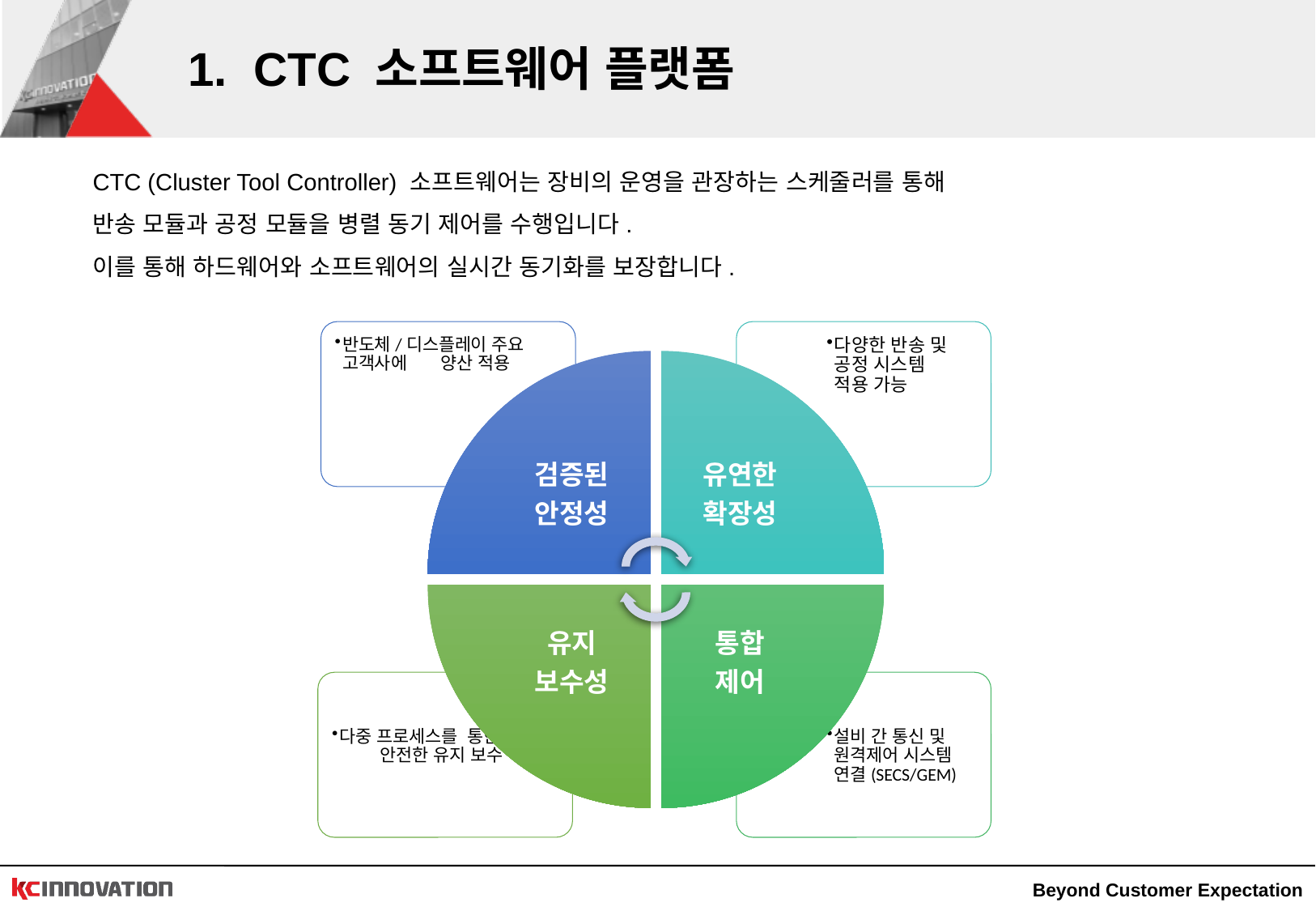

1.  CTC 소프트웨어 플랫폼
CTC (Cluster Tool Controller) 소프트웨어는 장비의 운영을 관장하는 스케줄러를 통해
반송 모듈과 공정 모듈을 병렬 동기 제어를 수행입니다.
이를 통해 하드웨어와 소프트웨어의 실시간 동기화를 보장합니다.
설비 간 통신 및     원격제어 시스템  연결(SECS/GEM)
다중 프로세스를  통한 편리,              안전한 유지 보수
다양한 반송 및   공정 시스템         적용 가능
반도체/디스플레이 주요 고객사에       양산 적용
검증된
안정성
유연한
확장성
통합
제어
유지
보수성